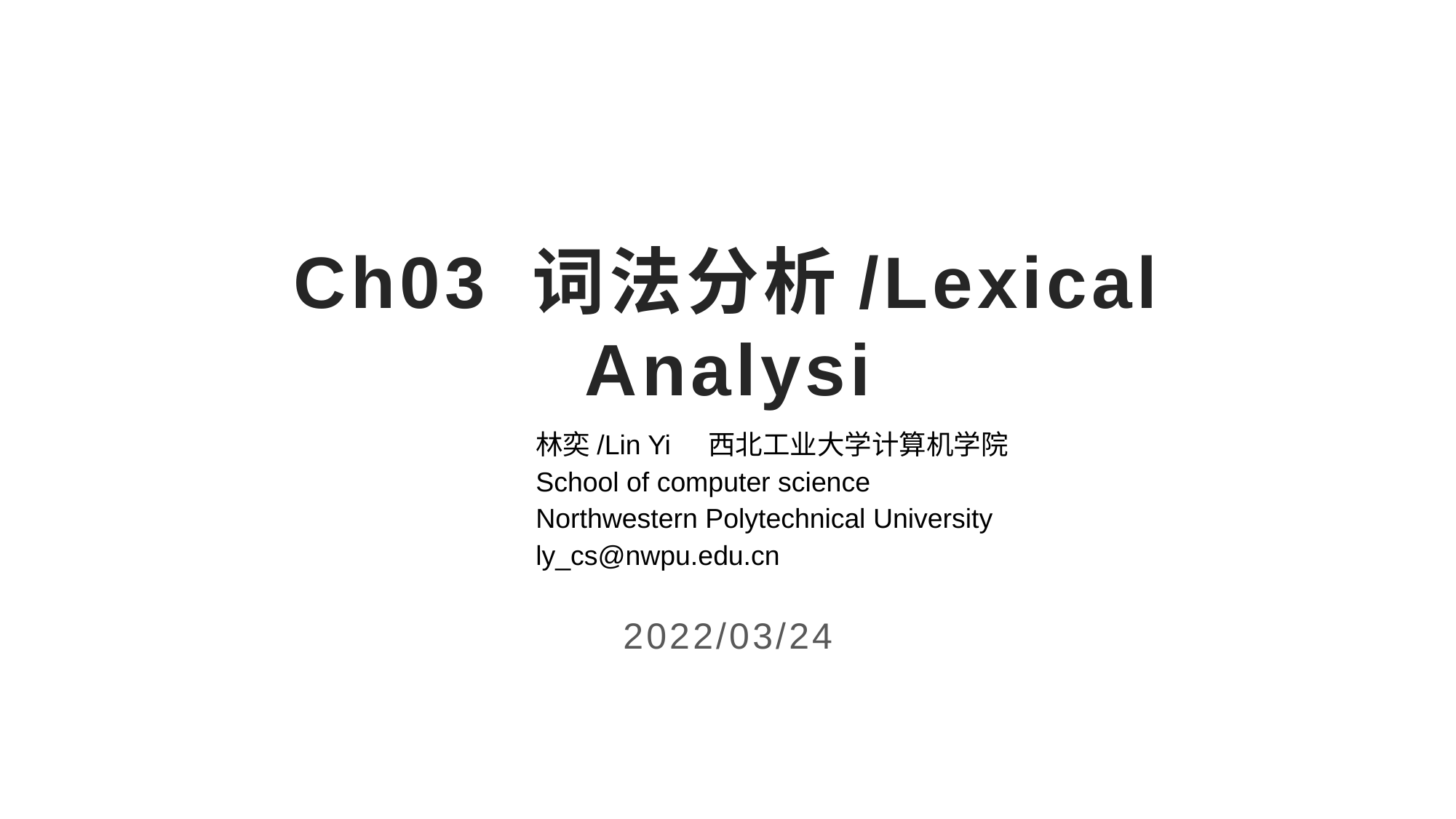

# Ch03 词法分析/Lexical Analysi
林奕/Lin Yi    西北工业大学计算机学院
School of computer science
Northwestern Polytechnical University
ly_cs@nwpu.edu.cn

2022/03/24